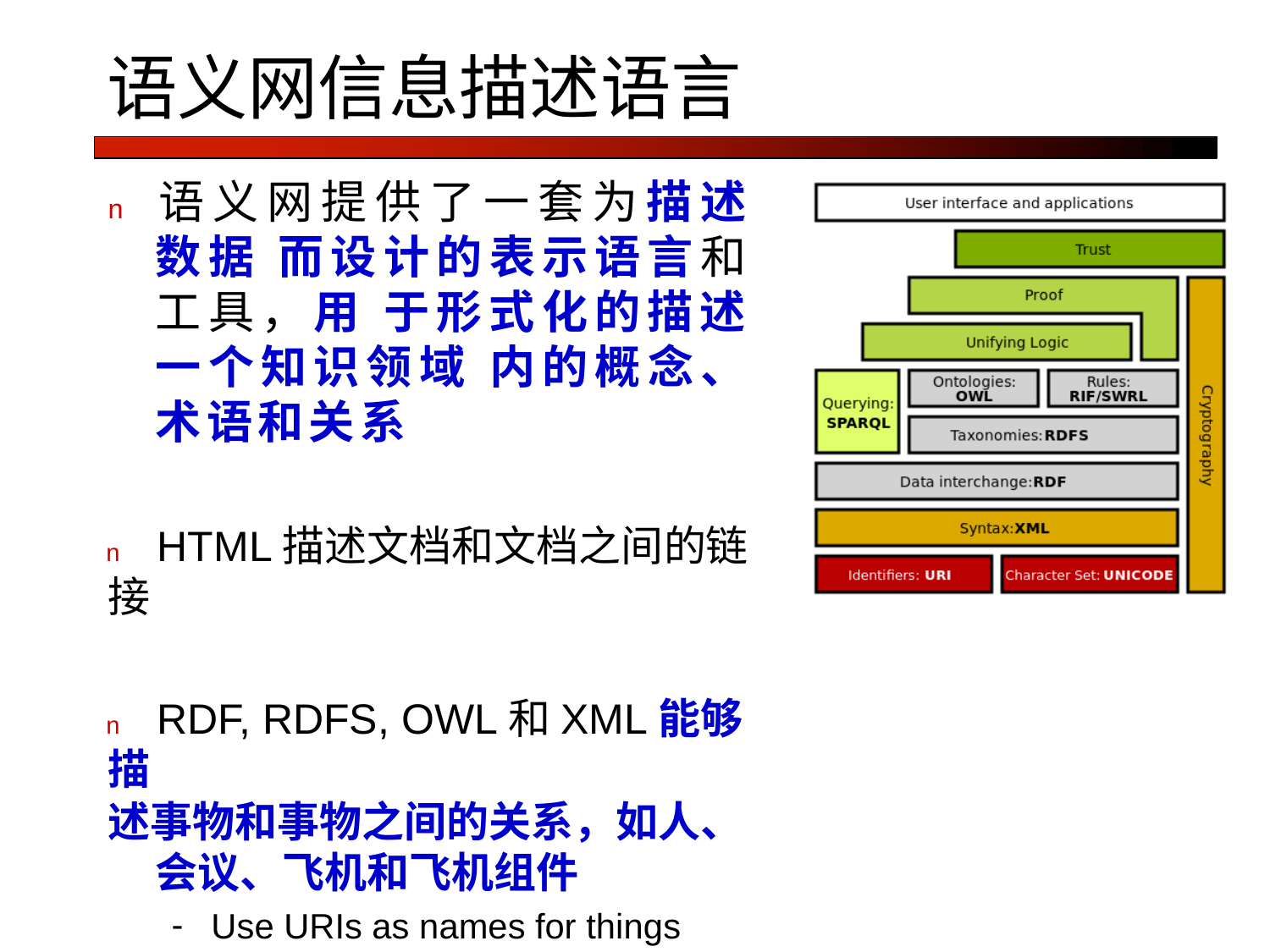

# 语义网信息描述语言

n	语义网提供了一套为描述数据 而设计的表示语言和工具，用 于形式化的描述一个知识领域 内的概念、术语和关系

n	HTML描述文档和文档之间的链接

n	RDF, RDFS, OWL和XML能够描
述事物和事物之间的关系，如人、 会议、飞机和飞机组件
Use URIs as names for things
When someone looks up a URI, provide useful information, using the standards (RDF, SPARQL)